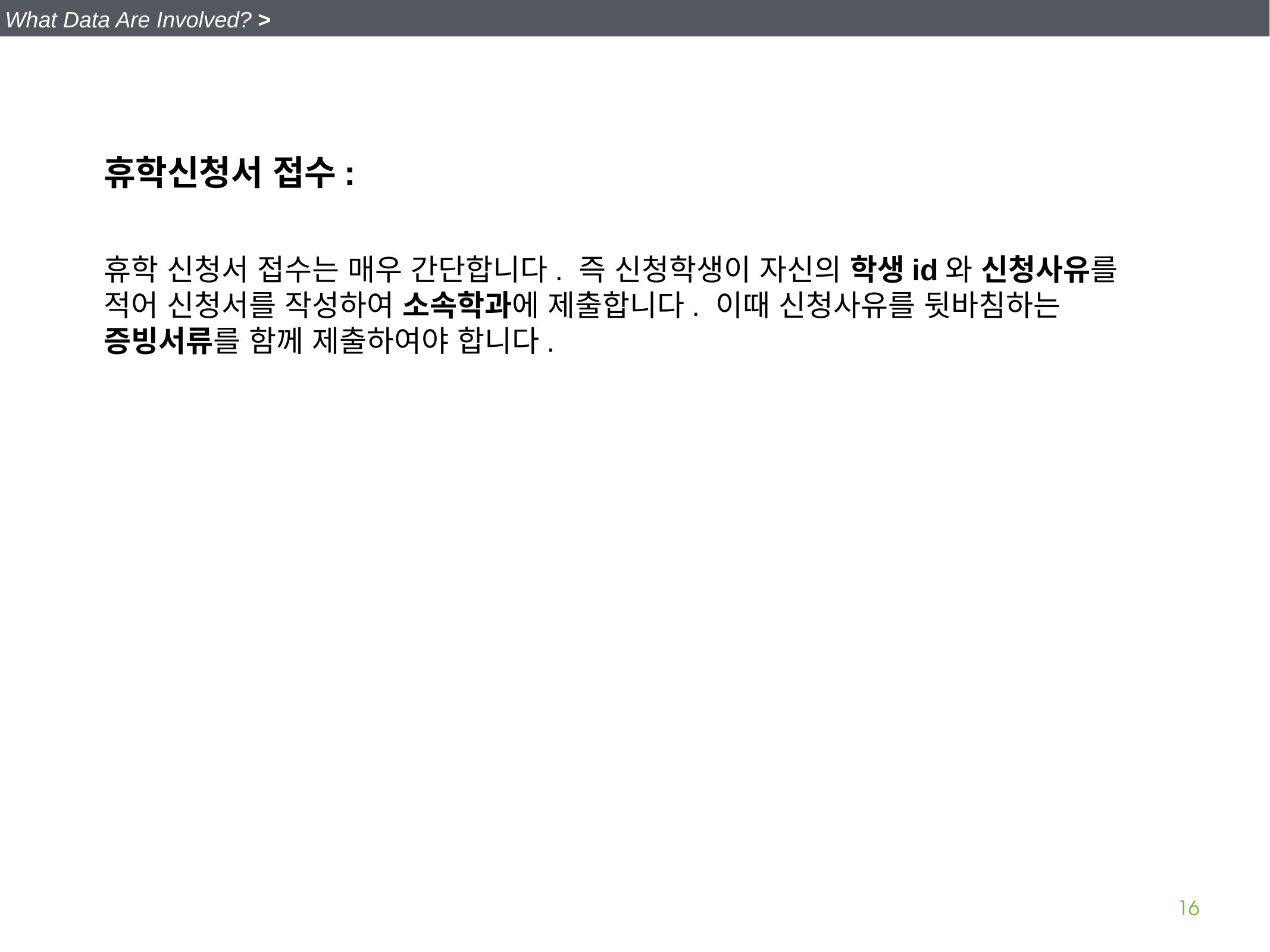

What Data Are Involved? >
휴학신청서 접수:
휴학 신청서 접수는 매우 간단합니다. 즉 신청학생이 자신의 학생id와 신청사유를 적어 신청서를 작성하여 소속학과에 제출합니다. 이때 신청사유를 뒷바침하는 증빙서류를 함께 제출하여야 합니다.
16